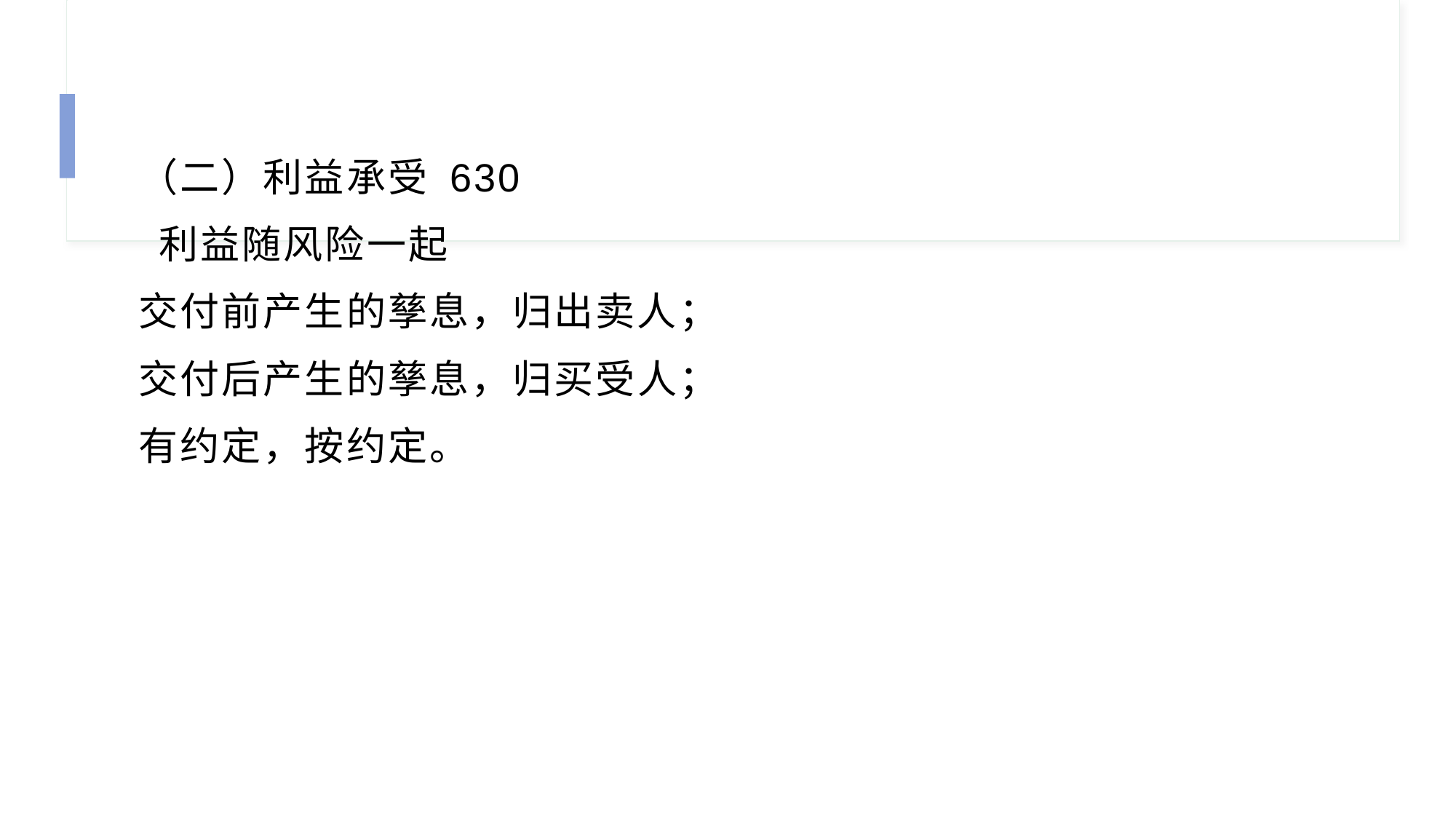

（二）利益承受 630
 利益随风险一起
交付前产生的孳息，归出卖人；
交付后产生的孳息，归买受人；
有约定，按约定。